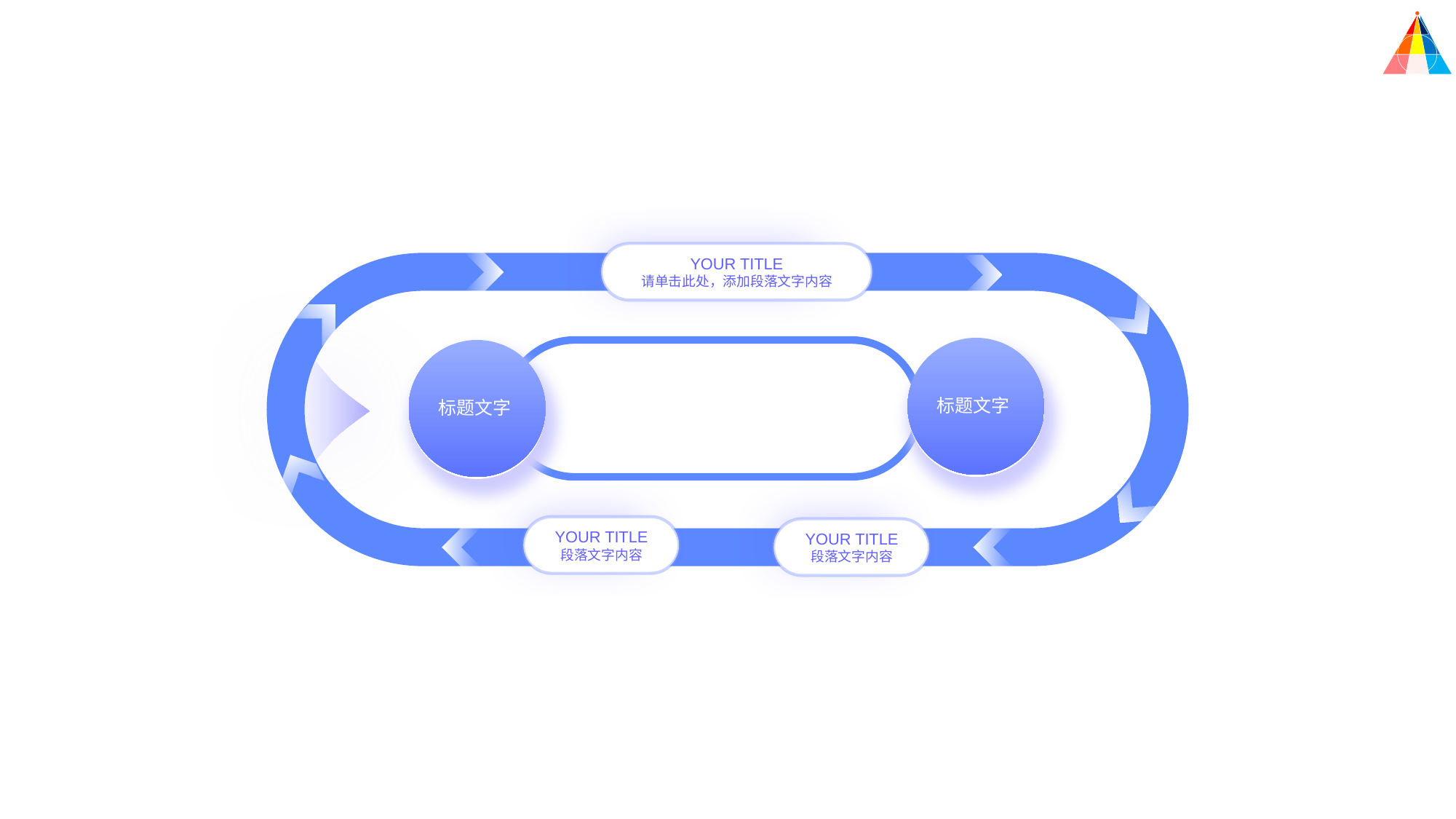

YOUR TITLE
请单击此处，添加段落文字内容

标题文字

标题文字

YOUR TITLE
段落文字内容

YOUR TITLE
段落文字内容